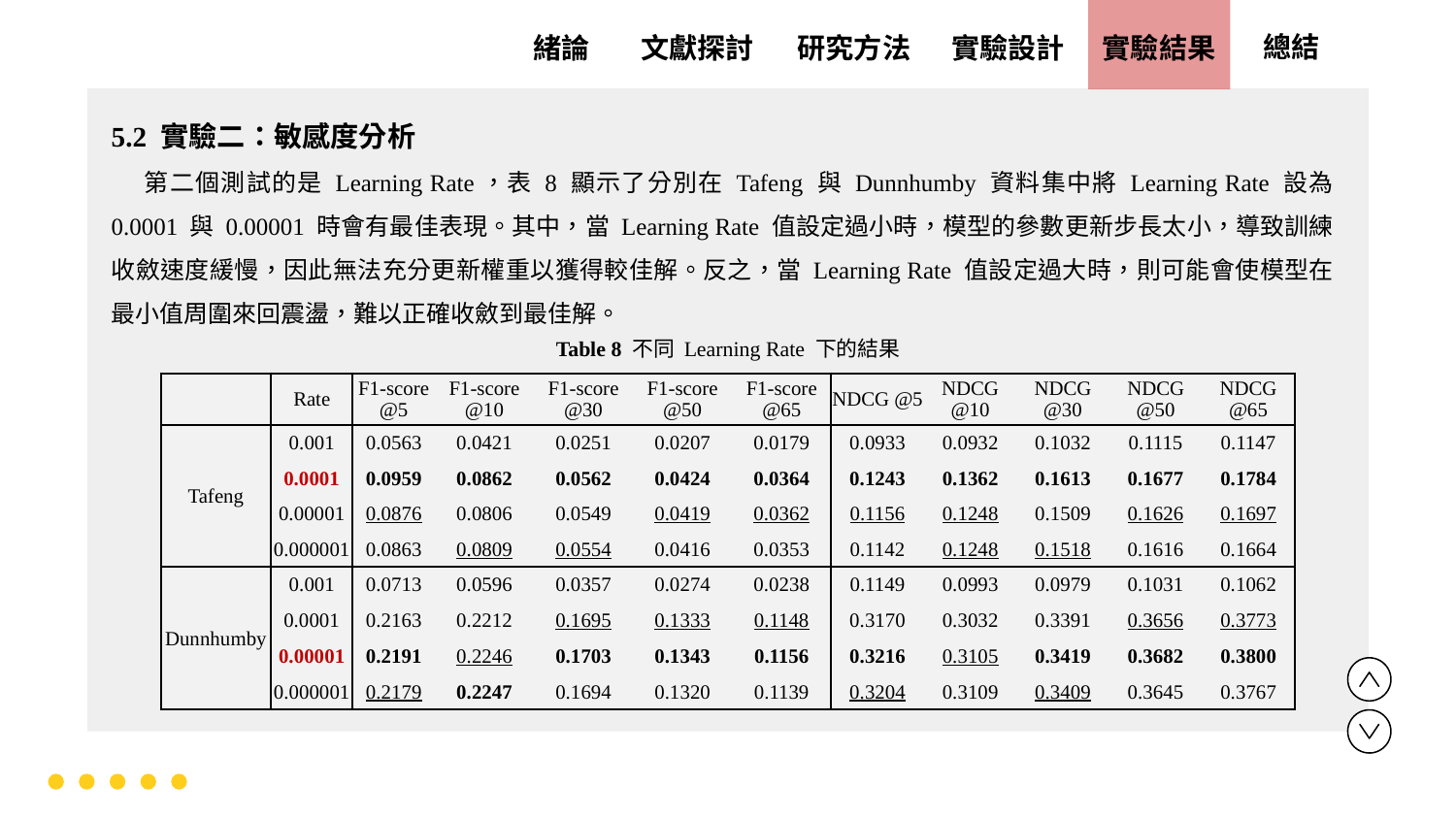

實驗設計
實驗結果
文獻探討
總結
緒論
研究方法
5.2 實驗二：敏感度分析
    第二個測試的是 Learning Rate，表 8 顯示了分別在 Tafeng 與 Dunnhumby 資料集中將 Learning Rate 設為 0.0001 與 0.00001 時會有最佳表現。其中，當 Learning Rate 值設定過小時，模型的參數更新步長太小，導致訓練收斂速度緩慢，因此無法充分更新權重以獲得較佳解。反之，當 Learning Rate 值設定過大時，則可能會使模型在最小值周圍來回震盪，難以正確收斂到最佳解。
Table 8 不同 Learning Rate 下的結果
|  | Rate | F1-score @5 | F1-score @10 | F1-score @30 | F1-score @50 | F1-score @65 | NDCG @5 | NDCG @10 | NDCG @30 | NDCG @50 | NDCG @65 |
| --- | --- | --- | --- | --- | --- | --- | --- | --- | --- | --- | --- |
| Tafeng | 0.001 | 0.0563 | 0.0421 | 0.0251 | 0.0207 | 0.0179 | 0.0933 | 0.0932 | 0.1032 | 0.1115 | 0.1147 |
|  | 0.0001 | 0.0959 | 0.0862 | 0.0562 | 0.0424 | 0.0364 | 0.1243 | 0.1362 | 0.1613 | 0.1677 | 0.1784 |
|  | 0.00001 | 0.0876 | 0.0806 | 0.0549 | 0.0419 | 0.0362 | 0.1156 | 0.1248 | 0.1509 | 0.1626 | 0.1697 |
|  | 0.000001 | 0.0863 | 0.0809 | 0.0554 | 0.0416 | 0.0353 | 0.1142 | 0.1248 | 0.1518 | 0.1616 | 0.1664 |
| Dunnhumby | 0.001 | 0.0713 | 0.0596 | 0.0357 | 0.0274 | 0.0238 | 0.1149 | 0.0993 | 0.0979 | 0.1031 | 0.1062 |
|  | 0.0001 | 0.2163 | 0.2212 | 0.1695 | 0.1333 | 0.1148 | 0.3170 | 0.3032 | 0.3391 | 0.3656 | 0.3773 |
|  | 0.00001 | 0.2191 | 0.2246 | 0.1703 | 0.1343 | 0.1156 | 0.3216 | 0.3105 | 0.3419 | 0.3682 | 0.3800 |
|  | 0.000001 | 0.2179 | 0.2247 | 0.1694 | 0.1320 | 0.1139 | 0.3204 | 0.3109 | 0.3409 | 0.3645 | 0.3767 |